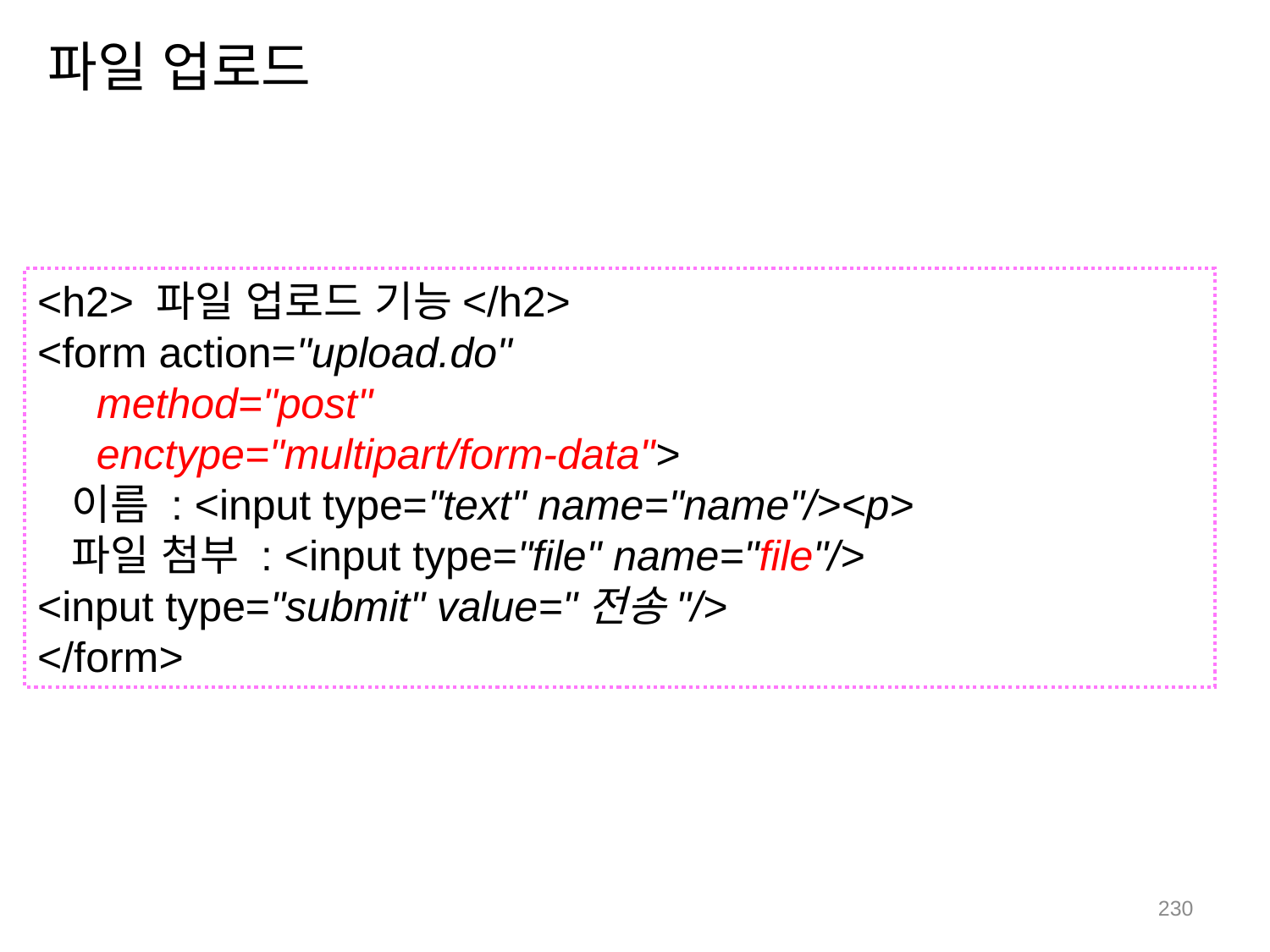

# 파일 업로드
<h2> 파일 업로드 기능</h2>
<form action="upload.do"
     method="post"
     enctype="multipart/form-data">
  이름 : <input type="text" name="name"/><p>
  파일 첨부 : <input type="file" name="file"/>
<input type="submit" value="전송"/>
</form>
230